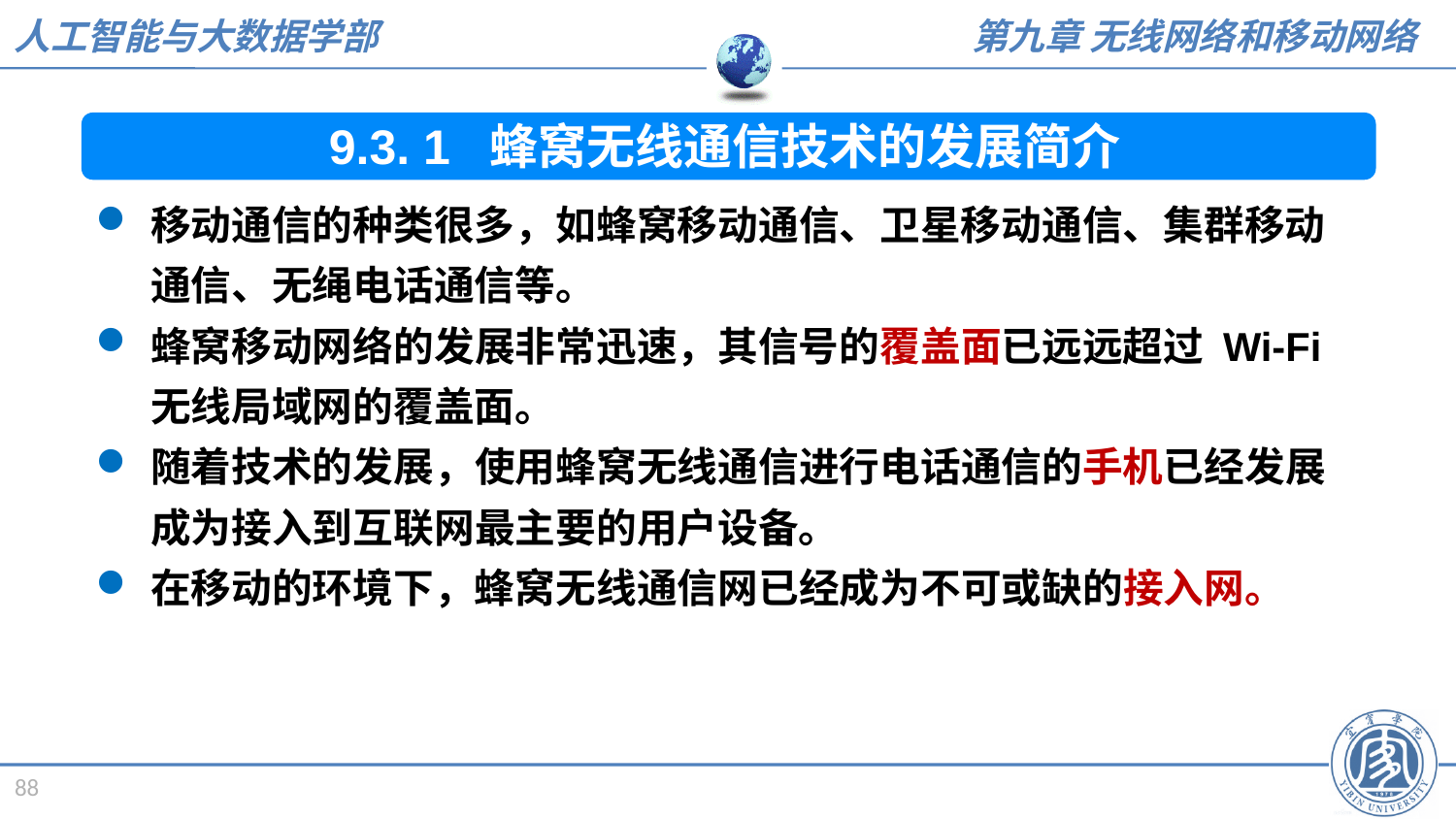

9.3. 1  蜂窝无线通信技术的发展简介

移动通信的种类很多，如蜂窝移动通信、卫星移动通信、集群移动通信、无绳电话通信等。
蜂窝移动网络的发展非常迅速，其信号的覆盖面已远远超过 Wi-Fi 无线局域网的覆盖面。
随着技术的发展，使用蜂窝无线通信进行电话通信的手机已经发展成为接入到互联网最主要的用户设备。
在移动的环境下，蜂窝无线通信网已经成为不可或缺的接入网。
88